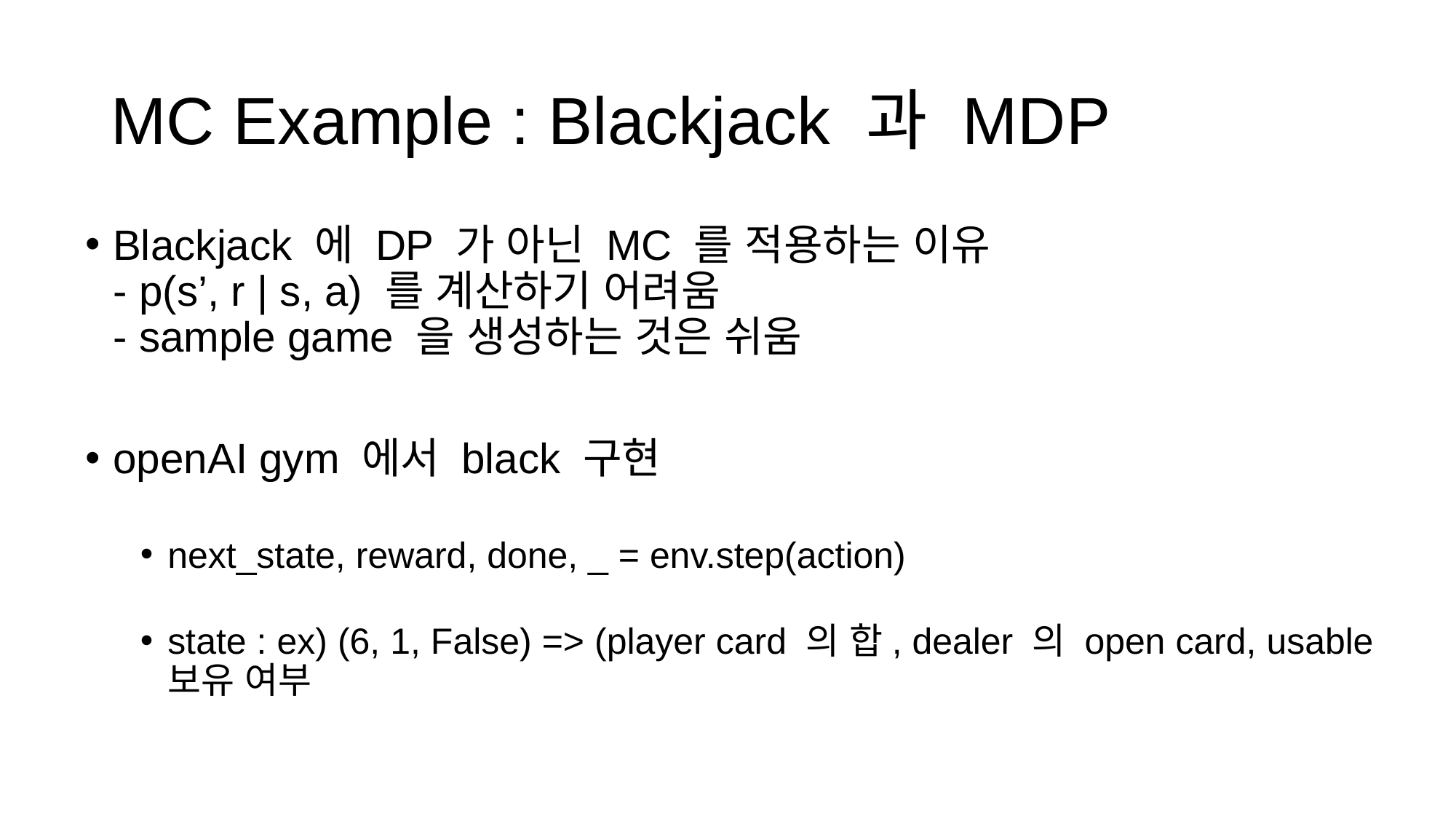

# MC Example : Blackjack 과 MDP
Blackjack 에 DP 가 아닌 MC 를 적용하는 이유
- p(s’, r | s, a) 를 계산하기 어려움
- sample game 을 생성하는 것은 쉬움

openAI gym 에서 black 구현
next_state, reward, done, _ = env.step(action)
state : ex) (6, 1, False) => (player card 의 합, dealer 의 open card, usable 보유 여부